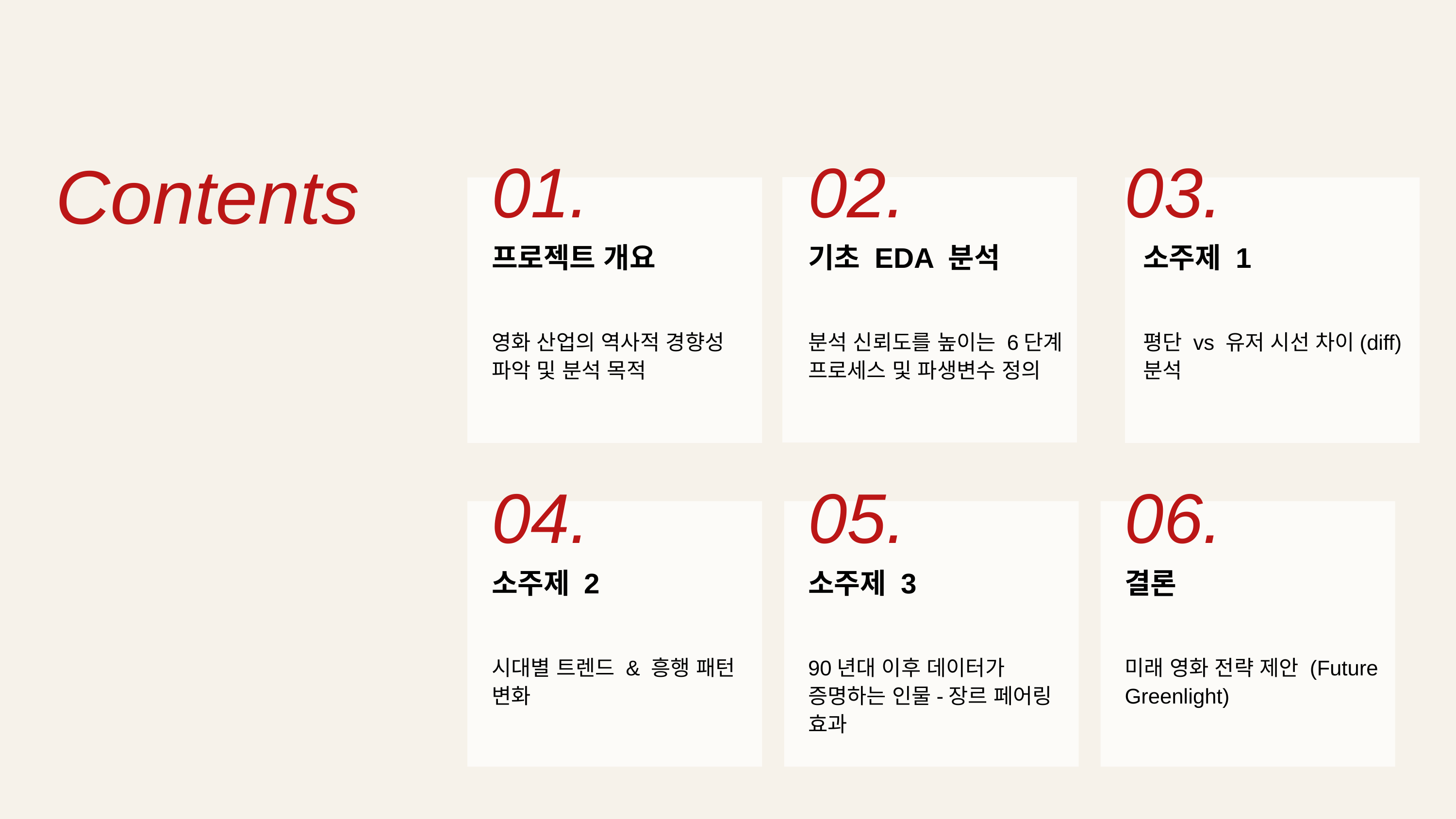

Contents
01.
02.
03.

프로젝트 개요
기초 EDA 분석
소주제 1
영화 산업의 역사적 경향성 파악 및 분석 목적
분석 신뢰도를 높이는 6단계 프로세스 및 파생변수 정의
평단 vs 유저 시선 차이(diff) 분석
04.
05.
06.

소주제 2
소주제 3
결론
시대별 트렌드 & 흥행 패턴 변화
90년대 이후 데이터가 증명하는 인물-장르 페어링 효과
미래 영화 전략 제안 (Future Greenlight)